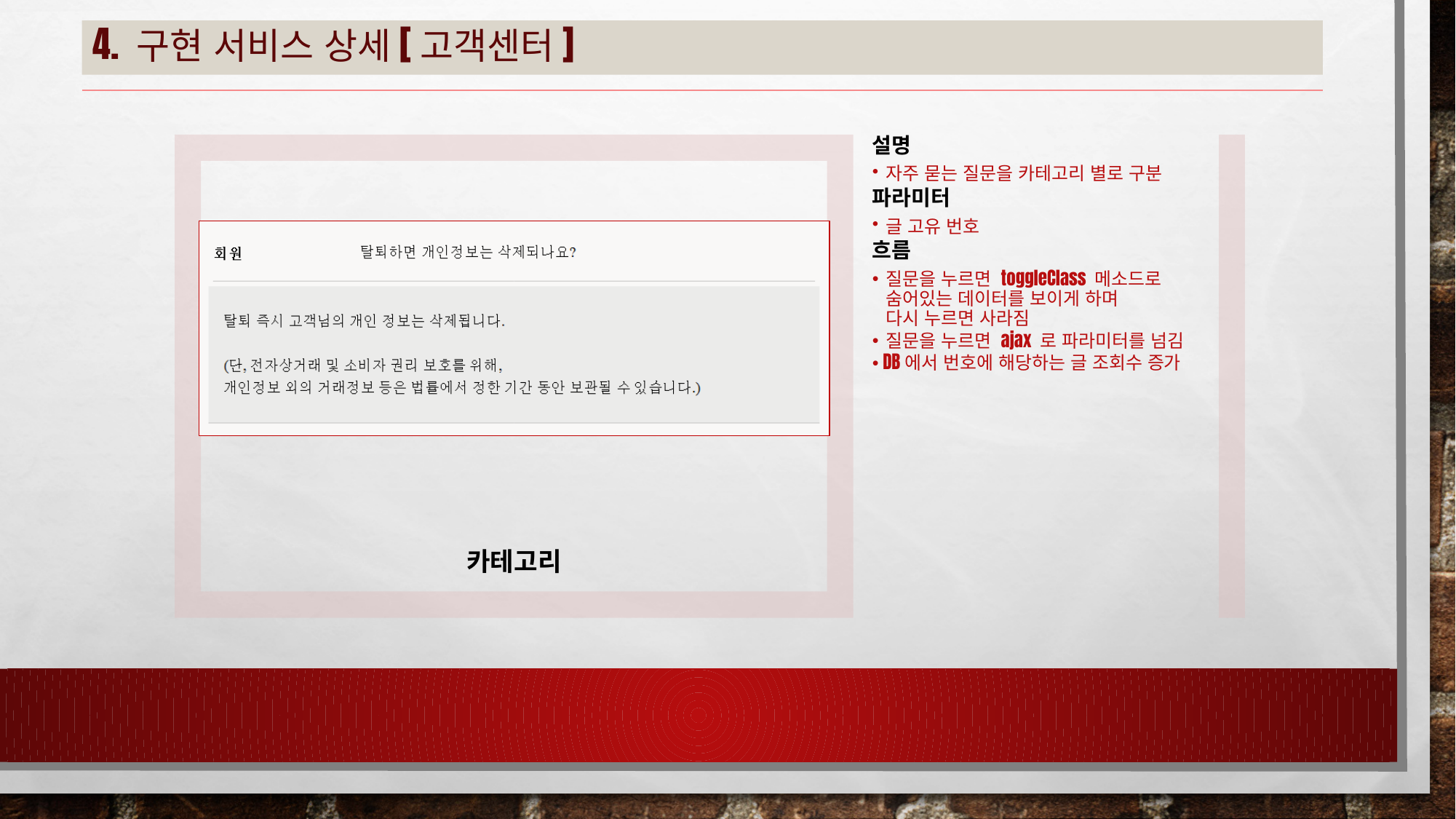

# 4. 구현 서비스 상세[고객센터]
카테고리
설명
자주 묻는 질문을 카테고리 별로 구분
파라미터
글 고유 번호
흐름
질문을 누르면 toggleClass 메소드로      숨어있는 데이터를 보이게 하며                다시 누르면 사라짐
질문을 누르면 ajax 로 파라미터를 넘김
 DB에서 번호에 해당하는 글 조회수 증가